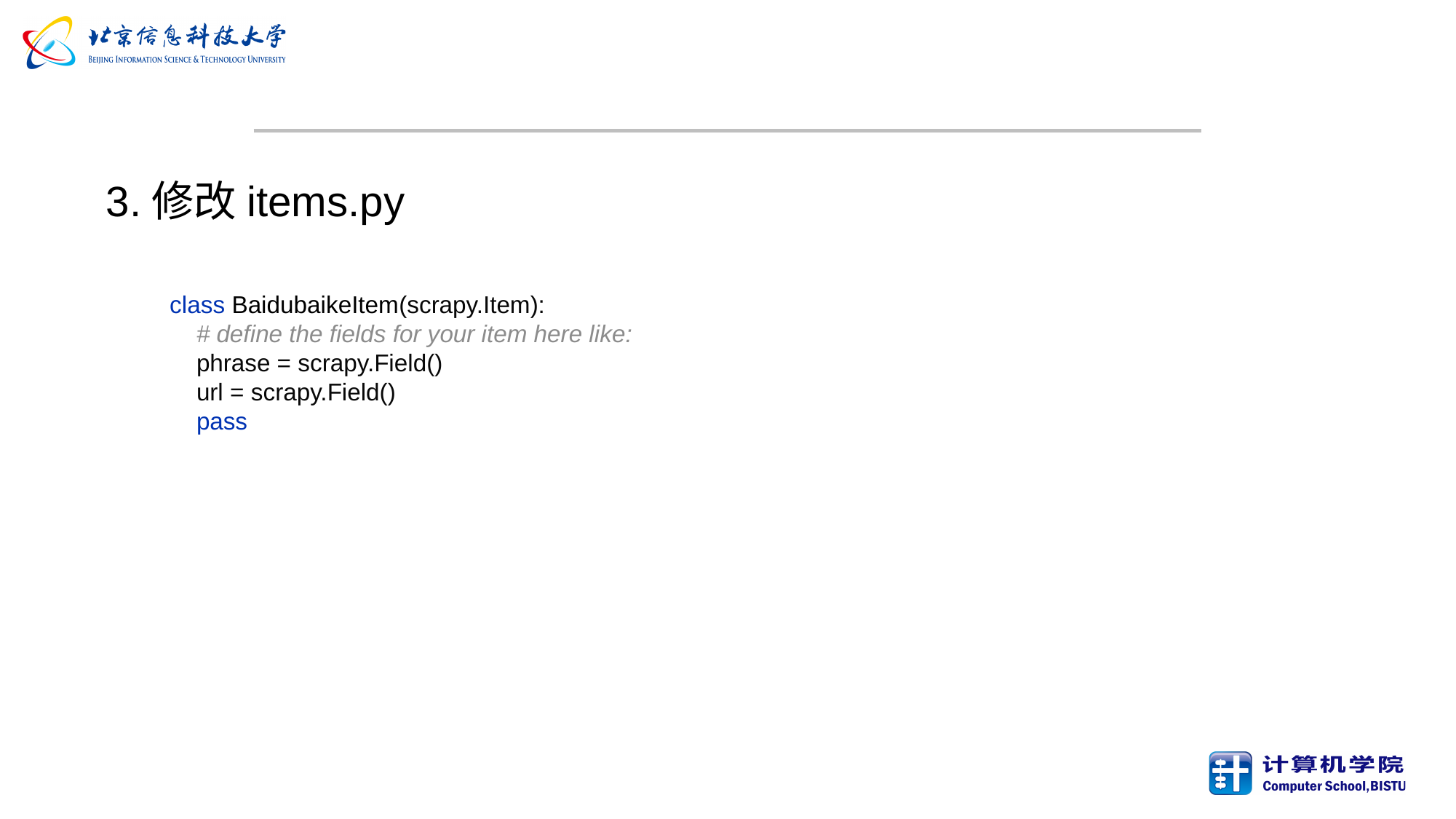

#
3.修改items.py
class BaidubaikeItem(scrapy.Item):
    # define the fields for your item here like:
    phrase = scrapy.Field()
    url = scrapy.Field()
    pass